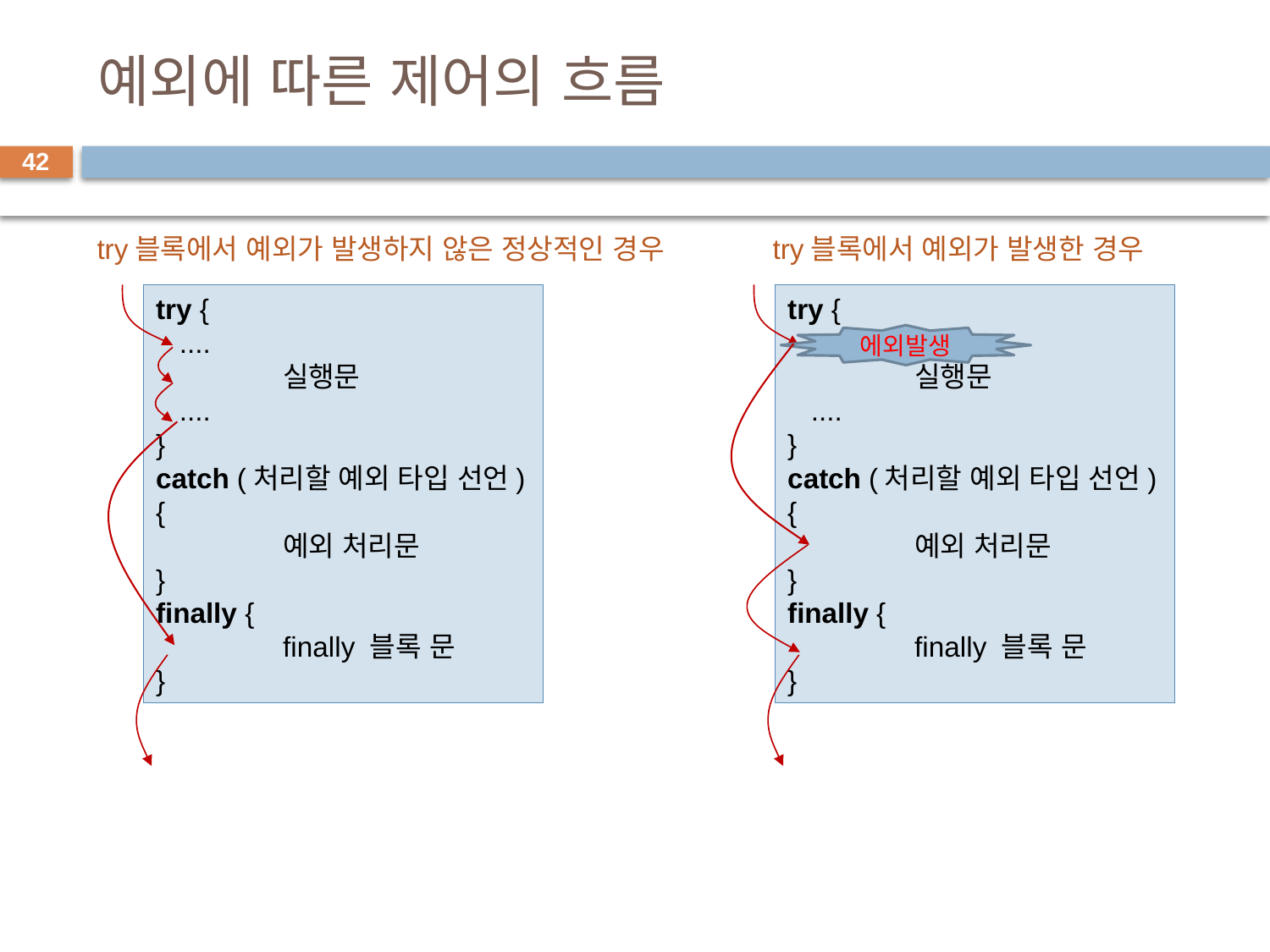

# 예외에 따른 제어의 흐름
42
try블록에서 예외가 발생하지 않은 정상적인 경우
try블록에서 예외가 발생한 경우

try {
   ....
	실행문
   ....
}
catch (처리할 예외 타입 선언) {
	예외 처리문
}
finally {
	finally 블록 문
}
try {
   ....
	실행문
   ....
}
catch (처리할 예외 타입 선언) {
	예외 처리문
}
finally {
	finally 블록 문
}
에외발생